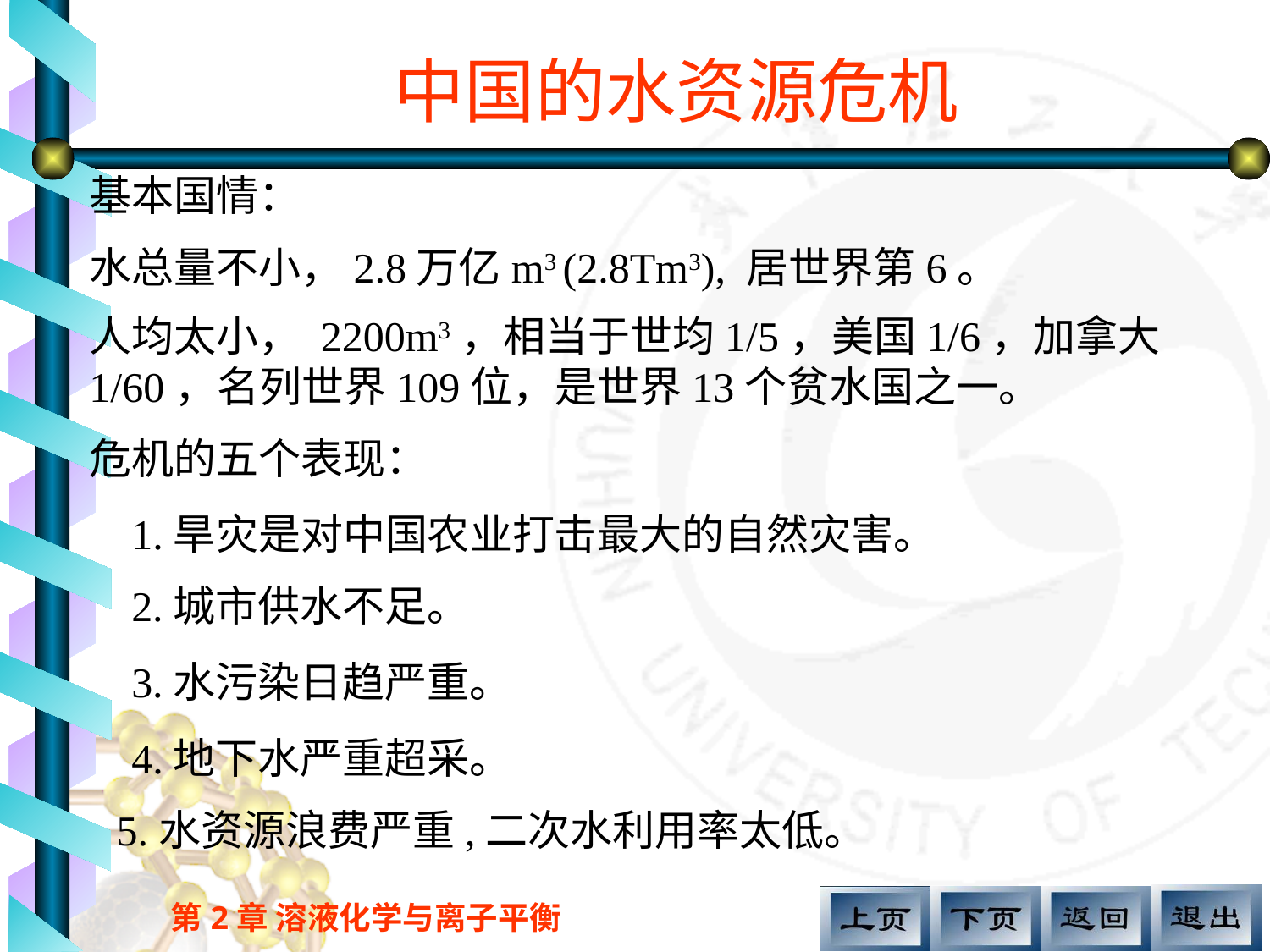

# 中国的水资源危机
基本国情：
水总量不小，2.8万亿m3 (2.8Tm3), 居世界第6。
人均太小， 2200m3，相当于世均1/5，美国1/6，加拿大1/60，名列世界109位，是世界13个贫水国之一。
危机的五个表现：
 1.旱灾是对中国农业打击最大的自然灾害。

 2.城市供水不足。
 3.水污染日趋严重。
4.地下水严重超采。
5.水资源浪费严重,二次水利用率太低。